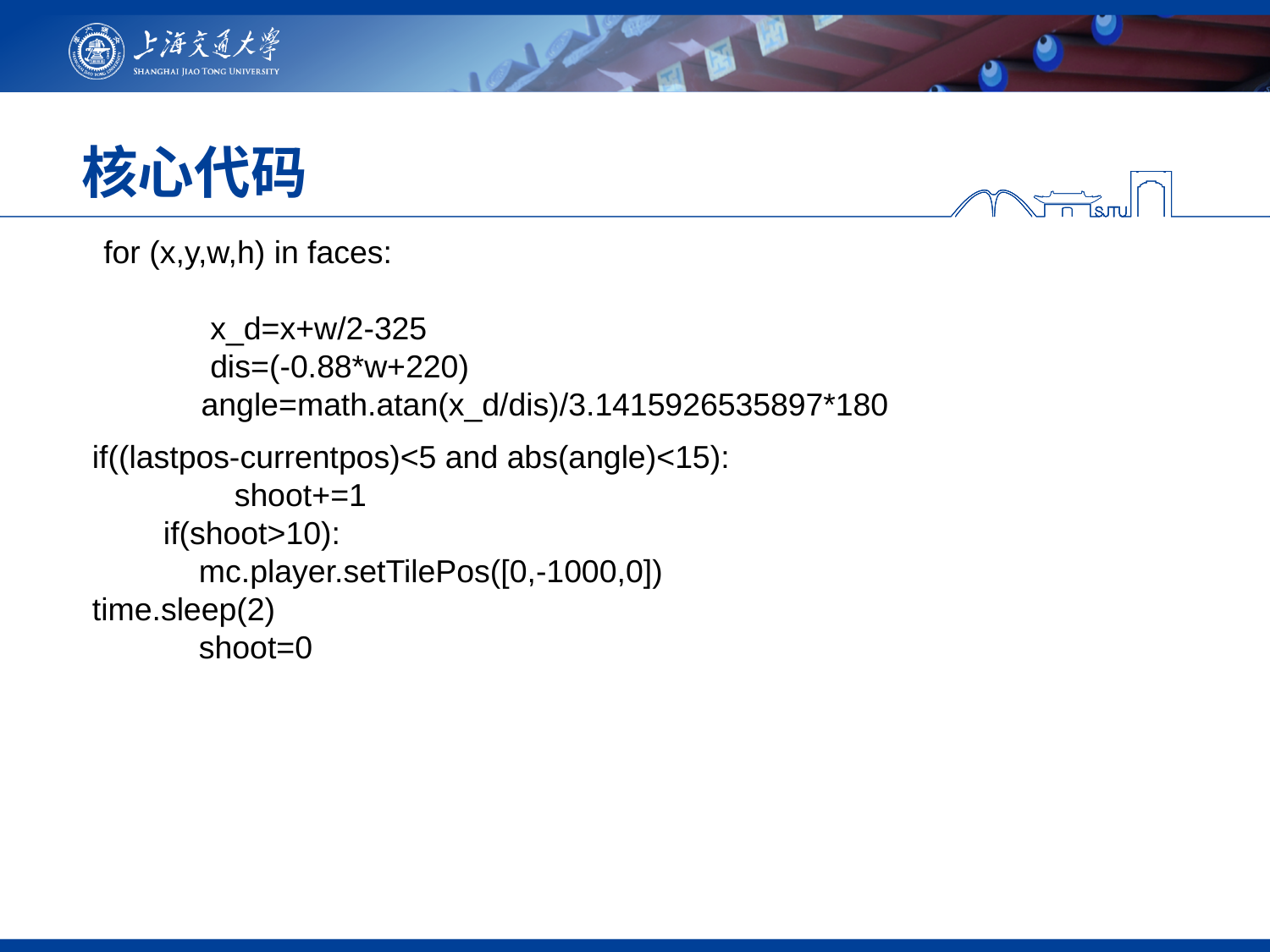

# 核心代码
for (x,y,w,h) in faces:

            x_d=x+w/2-325
            dis=(-0.88*w+220)
           angle=math.atan(x_d/dis)/3.1415926535897*180
if((lastpos-currentpos)<5 and abs(angle)<15):
                shoot+=1
        if(shoot>10):
            mc.player.setTilePos([0,-1000,0])
time.sleep(2)
            shoot=0